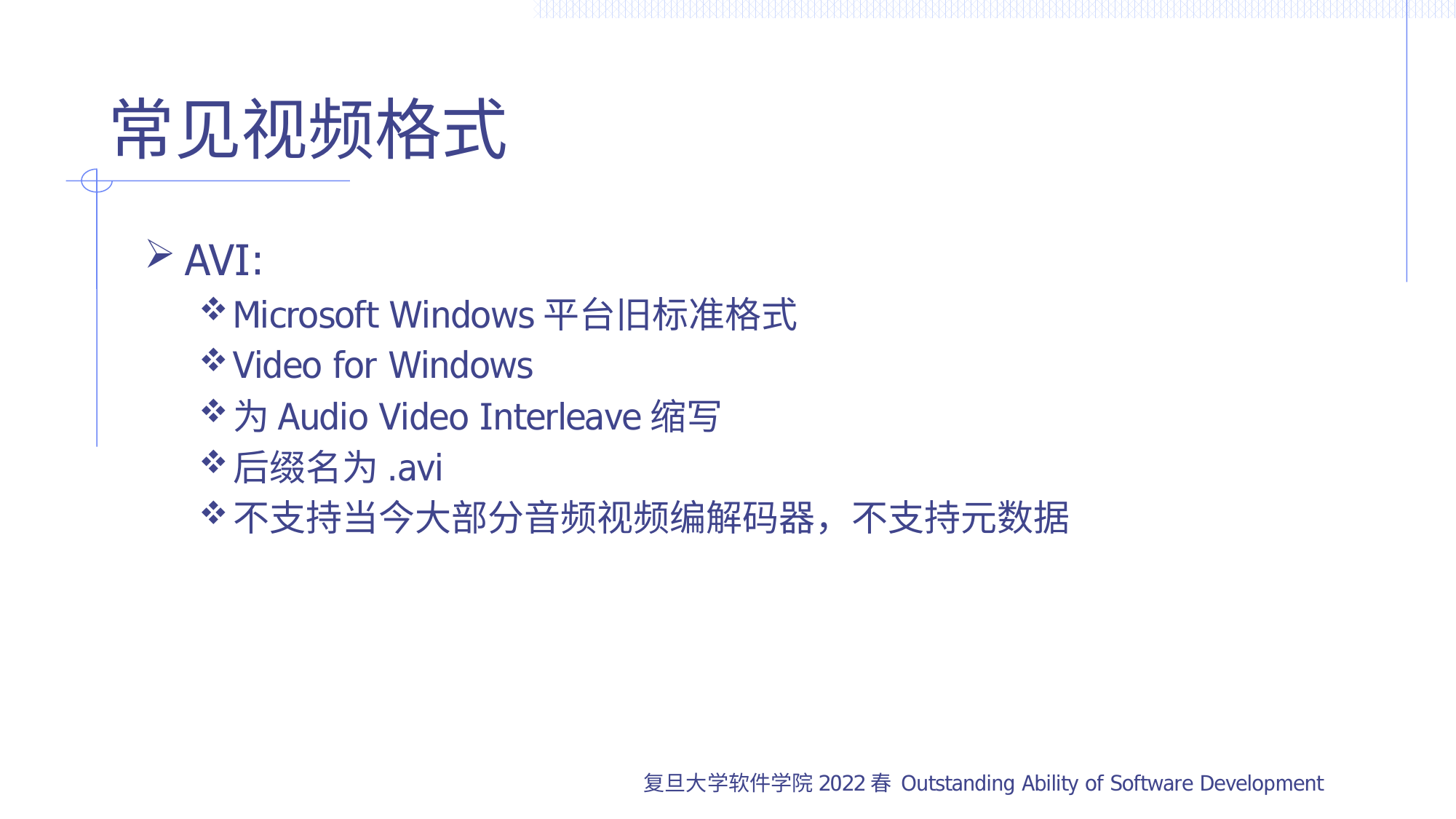

# 常见视频格式
AVI:
Microsoft Windows平台旧标准格式
Video for Windows
为Audio Video Interleave缩写
后缀名为.avi
不支持当今大部分音频视频编解码器，不支持元数据